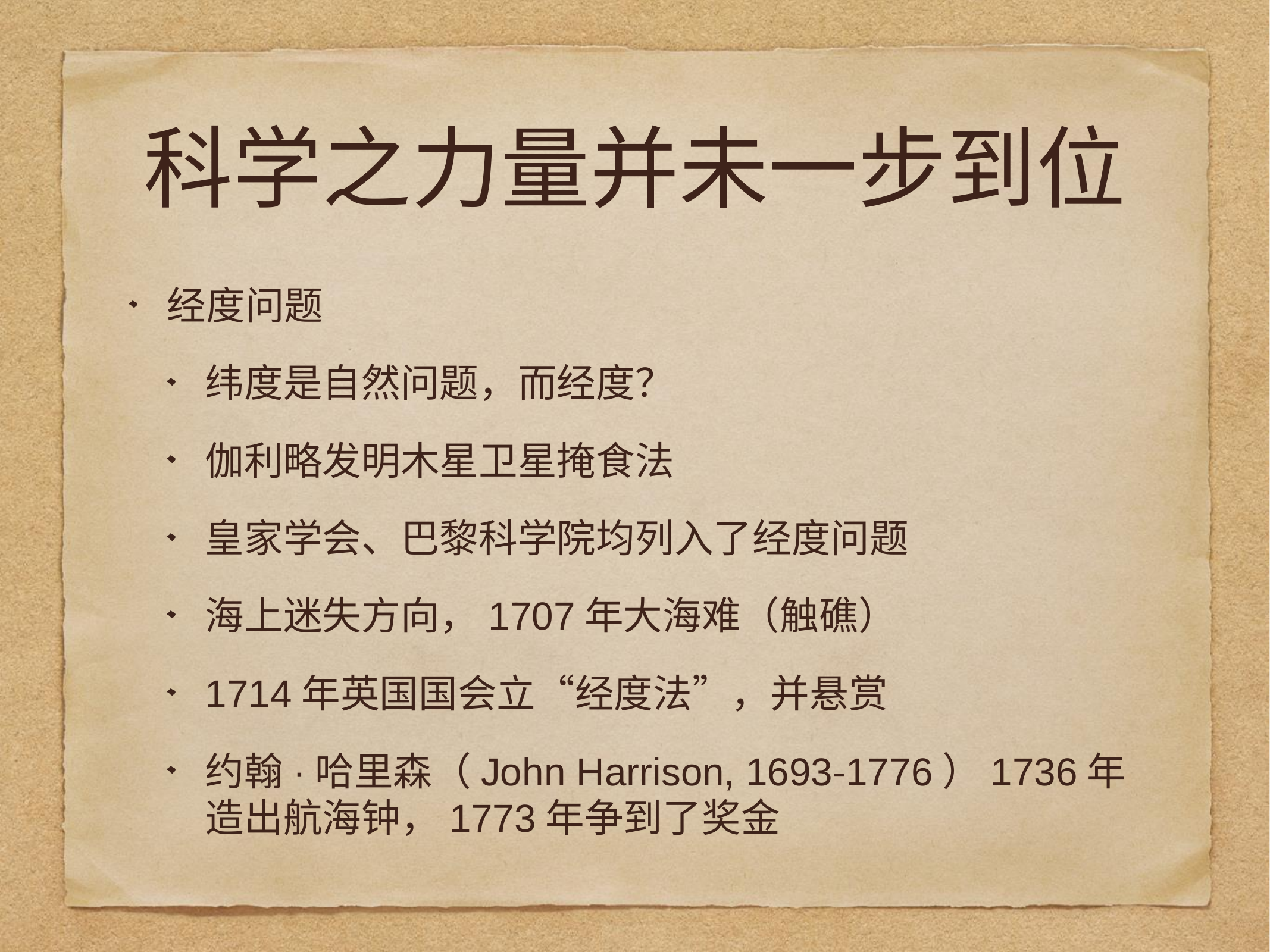

# 科学之力量并未一步到位
经度问题
纬度是自然问题，而经度？
伽利略发明木星卫星掩食法
皇家学会、巴黎科学院均列入了经度问题
海上迷失方向，1707年大海难（触礁）
1714年英国国会立“经度法”，并悬赏
约翰·哈里森（John Harrison, 1693-1776）1736年造出航海钟，1773年争到了奖金